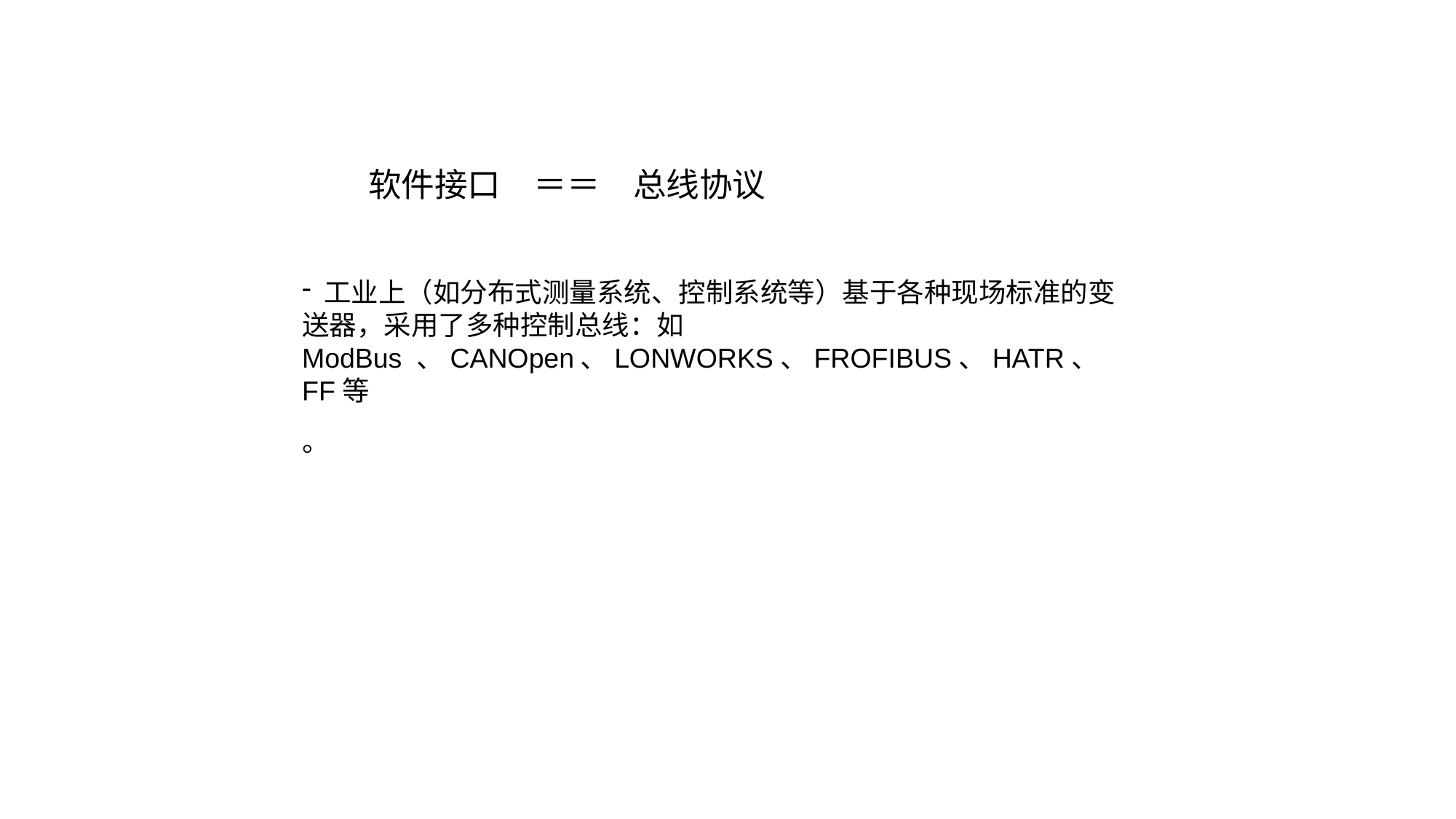

# 软件接口　＝＝　总线协议
 工业上（如分布式测量系统、控制系统等）基于各种现场标准的变送器，采用了多种控制总线：如ModBus 、CANOpen、LONWORKS、FROFIBUS、HATR、FF等
。